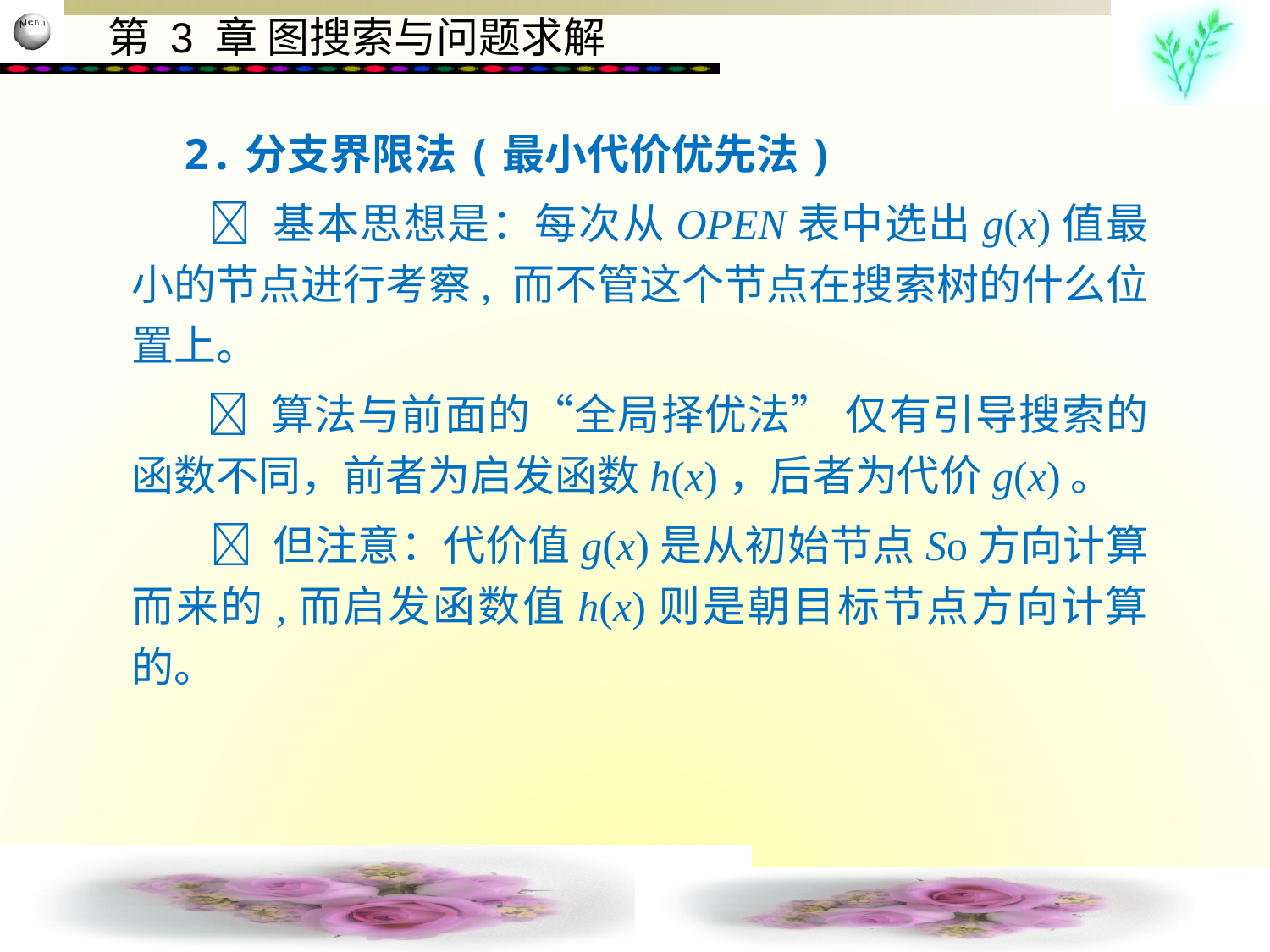

2.分支界限法(最小代价优先法)
       • 基本思想是：每次从OPEN表中选出g(x)值最小的节点进行考察, 而不管这个节点在搜索树的什么位置上。
       • 算法与前面的“全局择优法” 仅有引导搜索的函数不同，前者为启发函数h(x)，后者为代价g(x)。
        • 但注意：代价值g(x)是从初始节点So方向计算而来的,而启发函数值h(x)则是朝目标节点方向计算的。